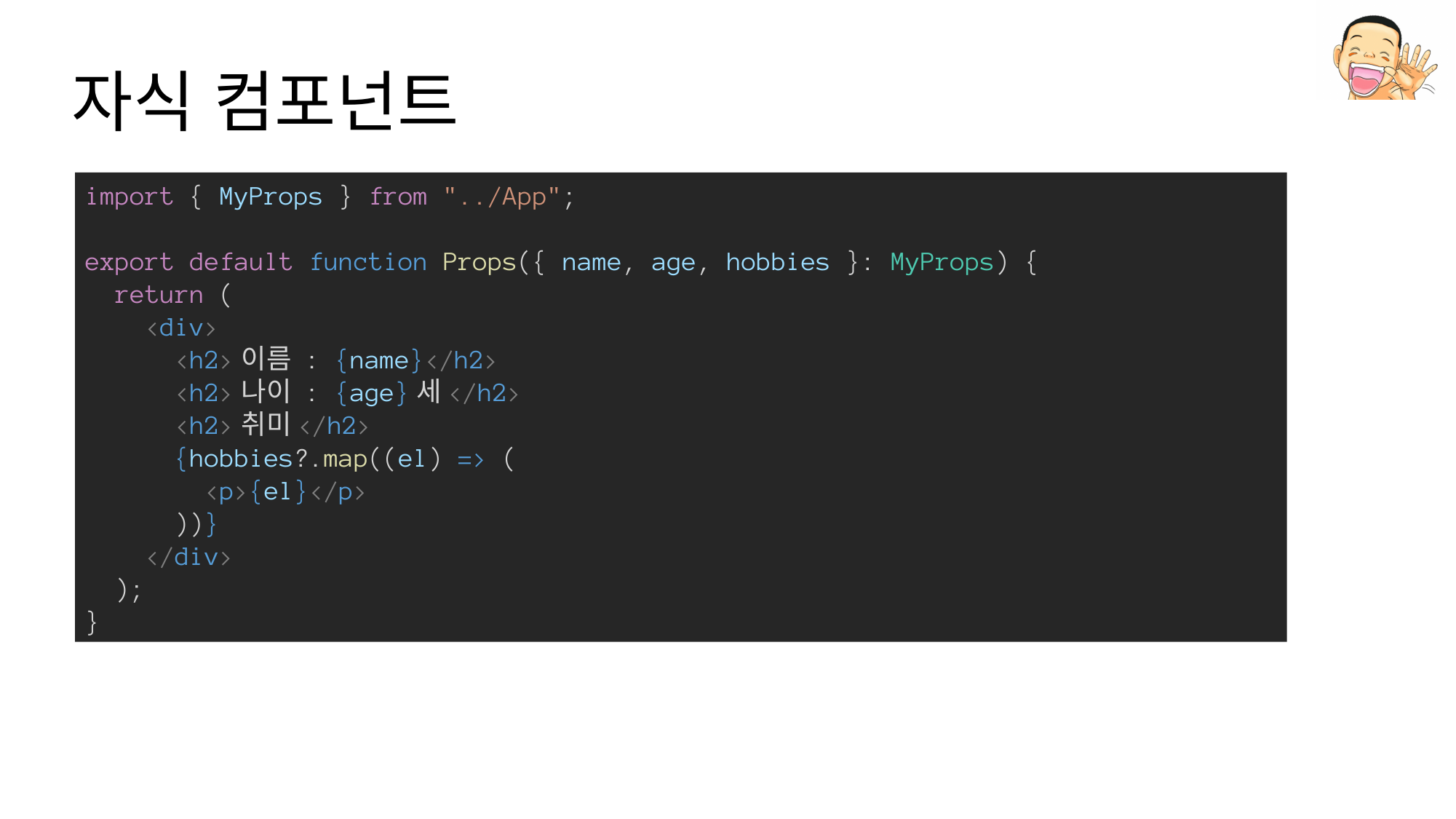

# 자식 컴포넌트
import { MyProps } from "../App";
export default function Props({ name, age, hobbies }: MyProps) {
  return (
    <div>
      <h2>이름 : {name}</h2>
      <h2>나이 : {age}세</h2>
      <h2>취미</h2>
      {hobbies?.map((el) => (
        <p>{el}</p>
      ))}
    </div>
  );
}